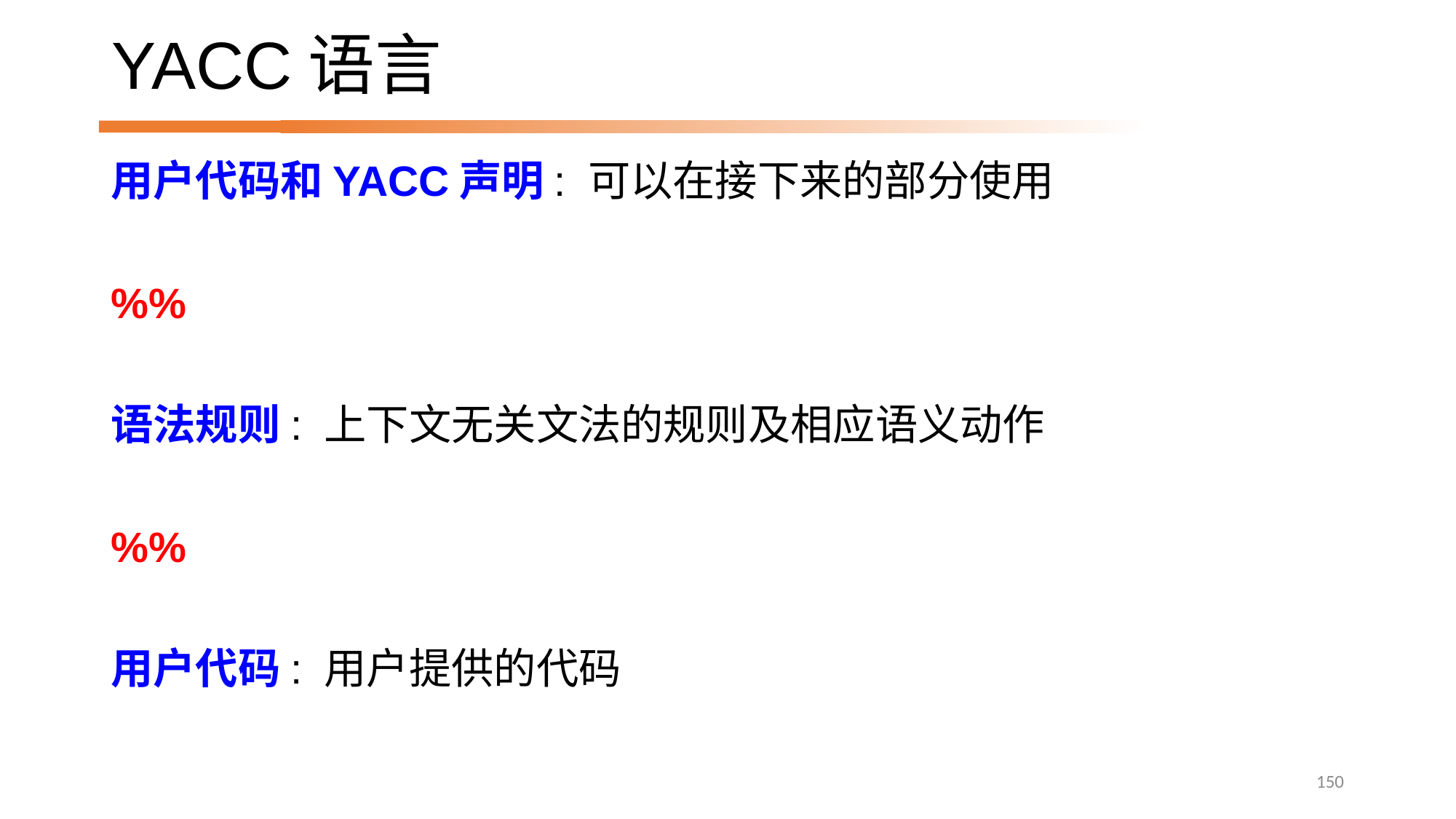

# YACC语言
用户代码和YACC声明: 可以在接下来的部分使用

%%

语法规则: 上下文无关文法的规则及相应语义动作

%%

用户代码: 用户提供的代码
150